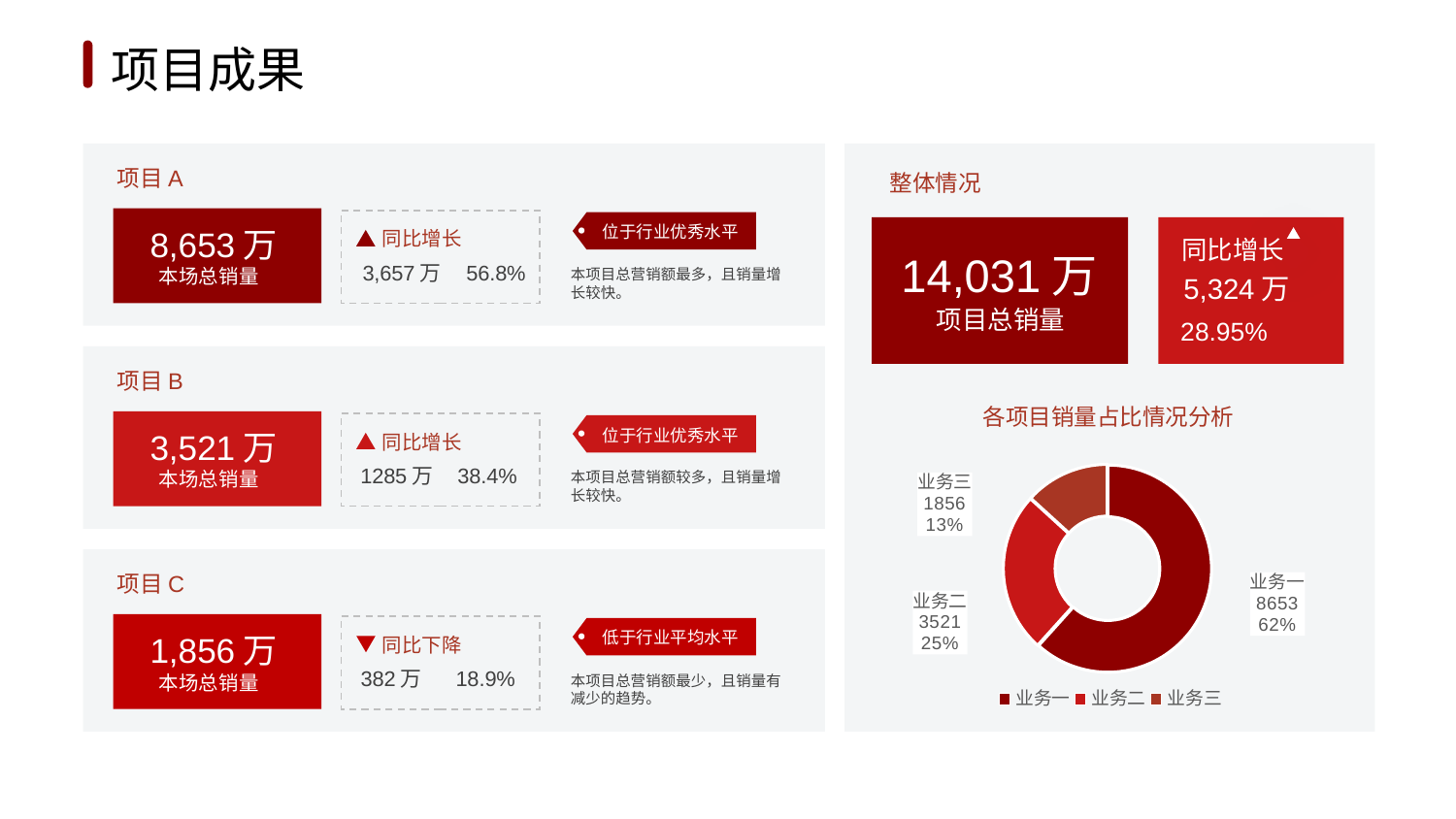

1
2
3
4
5
6
项目成果

整体情况

14,031万

同比增长
5,324万
项目总销量
28.95%
各项目销量占比情况分析

### Chart

| Category | 销售额 |
|---|---|
| 业务一 | 8653.0 |
| 业务二 | 3521.0 |
| 业务三 | 1856.0 |
项目A
8,653万

位于行业优秀水平
同比增长

3,657万
56.8%
本场总销量
本项目总营销额最多，且销量增长较快。

项目B
3,521万

位于行业优秀水平
同比增长

1285万
38.4%
本场总销量
本项目总营销额较多，且销量增长较快。

项目C
1,856万

低于行业平均水平
同比下降

382万
18.9%
本场总销量
本项目总营销额最少，且销量有减少的趋势。